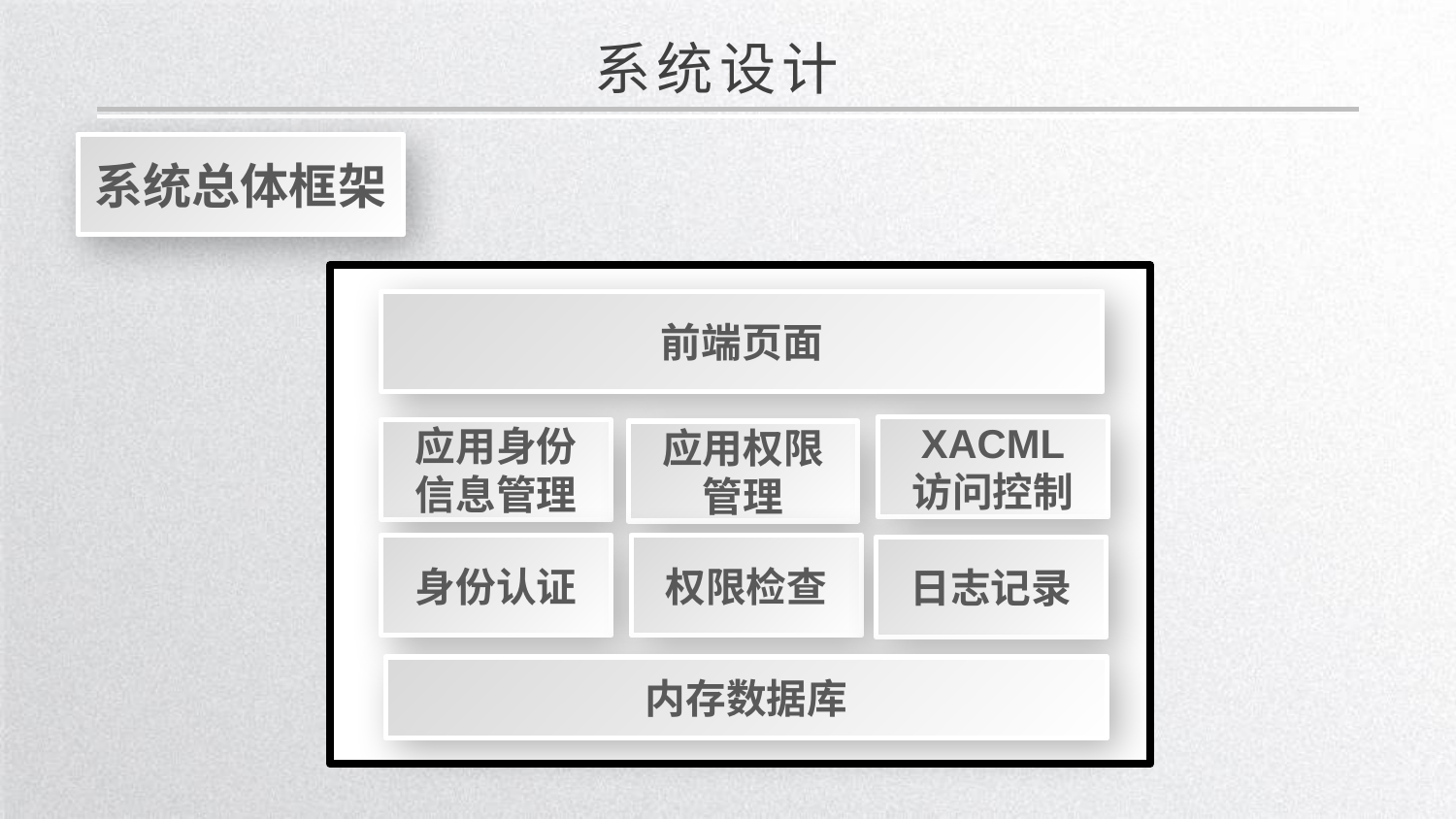

系统设计
系统总体框架

前端页面
XACML
访问控制
应用身份
信息管理
应用权限
管理
身份认证
权限检查
日志记录
内存数据库